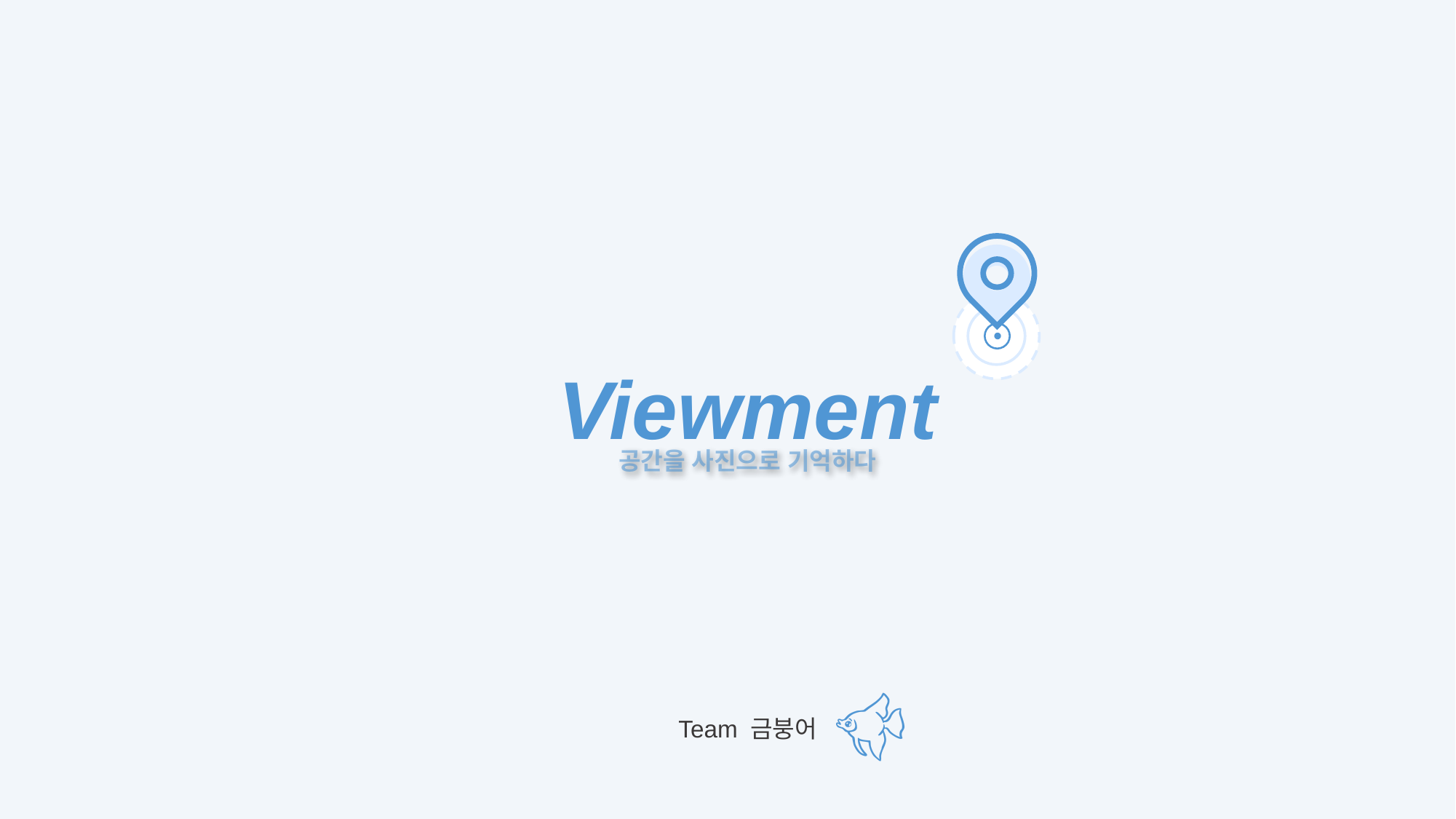

Viewment
공간을 사진으로 기억하다
🐠
Team 금붕어